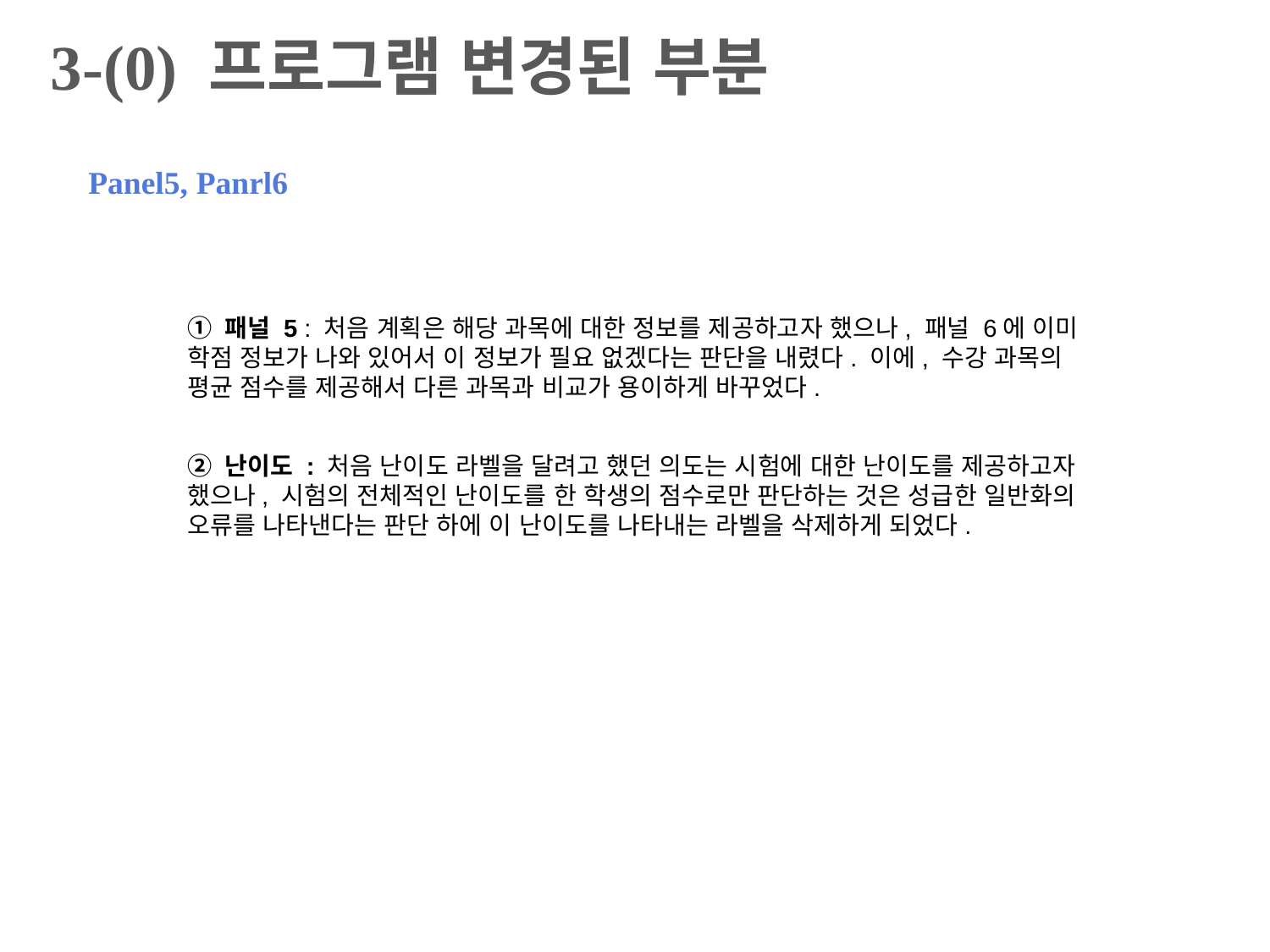

3-(0) 프로그램 변경된 부분
Panel5, Panrl6
① 패널 5 : 처음 계획은 해당 과목에 대한 정보를 제공하고자 했으나, 패널 6에 이미 학점 정보가 나와 있어서 이 정보가 필요 없겠다는 판단을 내렸다. 이에, 수강 과목의 평균 점수를 제공해서 다른 과목과 비교가 용이하게 바꾸었다.

② 난이도 : 처음 난이도 라벨을 달려고 했던 의도는 시험에 대한 난이도를 제공하고자 했으나, 시험의 전체적인 난이도를 한 학생의 점수로만 판단하는 것은 성급한 일반화의 오류를 나타낸다는 판단 하에 이 난이도를 나타내는 라벨을 삭제하게 되었다.